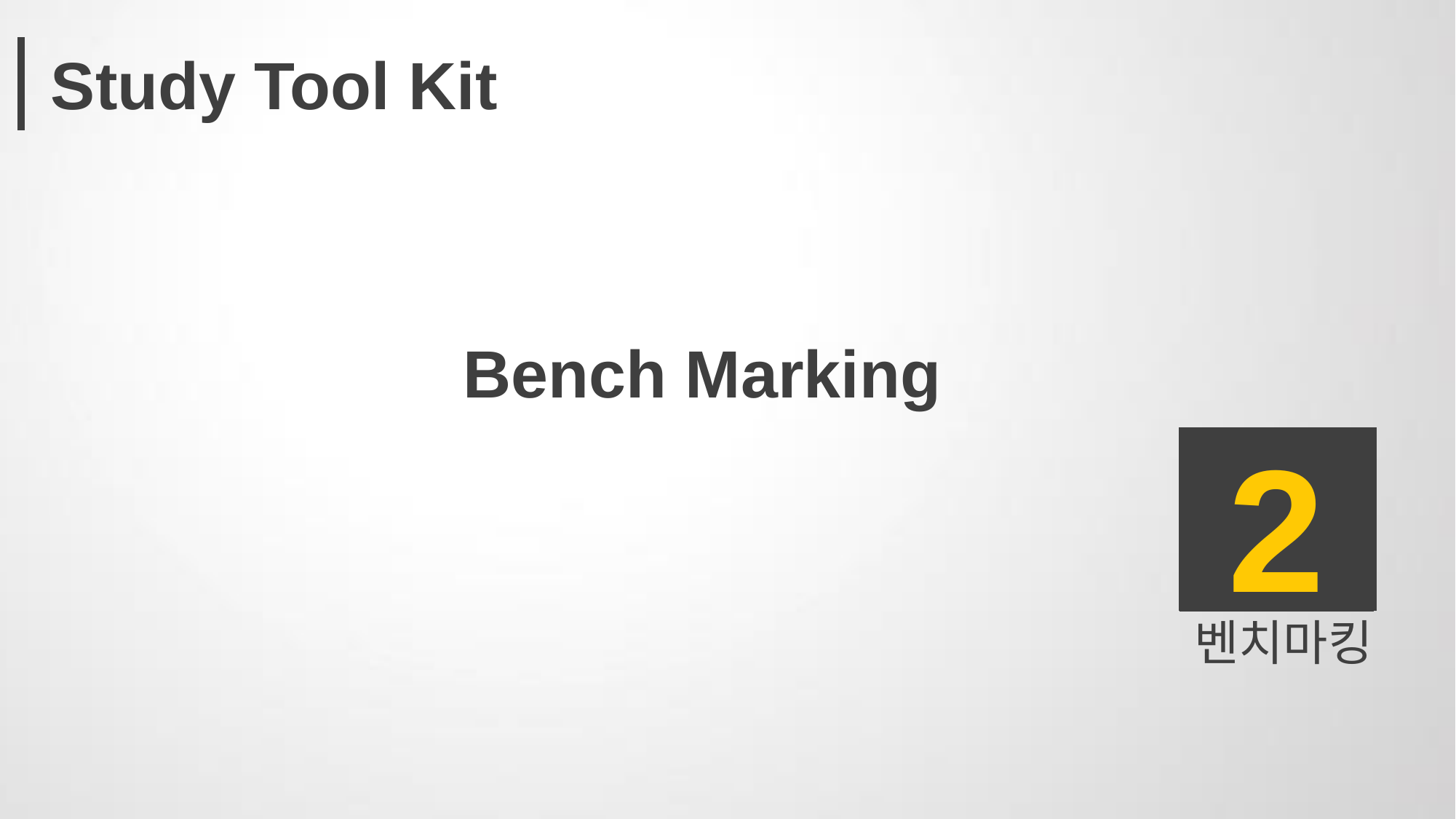

Study Tool Kit
Bench Marking
2

벤치마킹